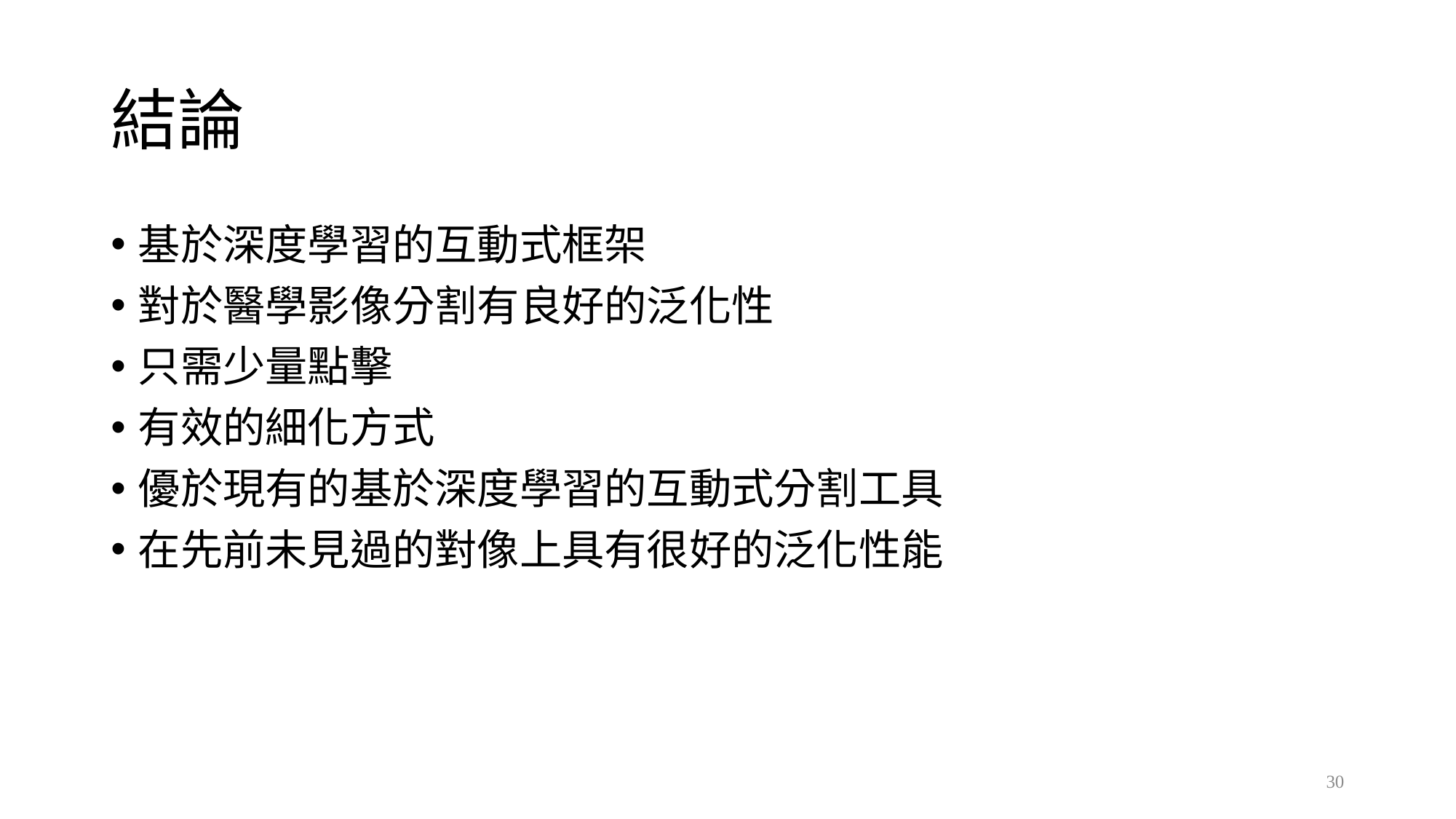

# 結論
基於深度學習的互動式框架
對於醫學影像分割有良好的泛化性
只需少量點擊
有效的細化方式
優於現有的基於深度學習的互動式分割工具
在先前未見過的對像上具有很好的泛化性能
30